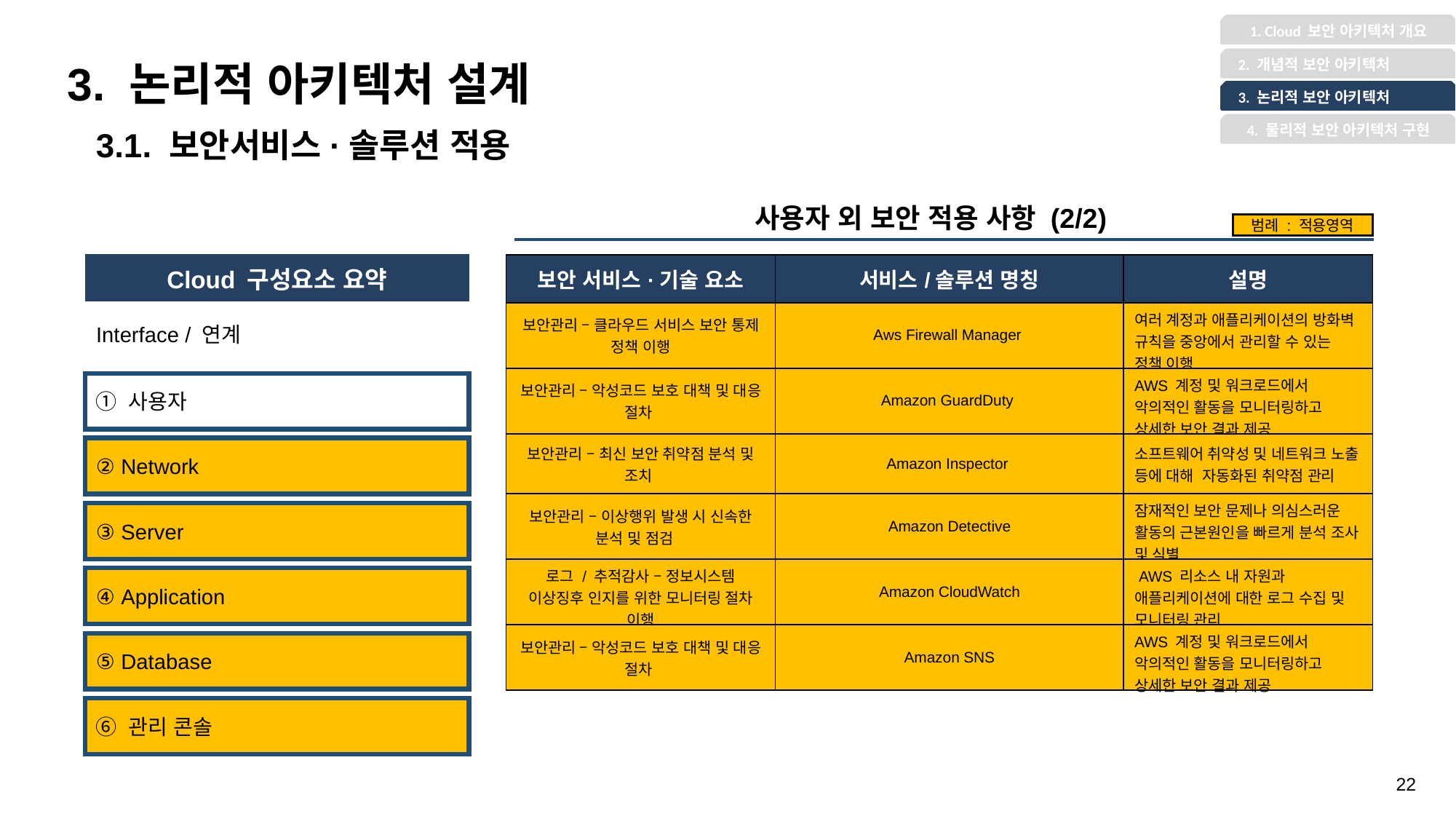

1. Cloud 보안 아키텍처 개요
3. 논리적 아키텍처 설계
 2. 개념적 보안 아키텍처
 3. 논리적 보안 아키텍처
4. 물리적 보안 아키텍처 구현
3.1. 보안서비스·솔루션 적용
사용자 외 보안 적용 사항 (2/2)
범례 : 적용영역
| Cloud 구성요소 요약 |
| --- |
| Interface / 연계 |
| 보안 서비스·기술 요소 | 서비스/솔루션 명칭 | 설명 |
| --- | --- | --- |
| 보안관리 – 클라우드 서비스 보안 통제 정책 이행 | Aws Firewall Manager | 여러 계정과 애플리케이션의 방화벽 규칙을 중앙에서 관리할 수 있는 정책 이행 |
| 보안관리 – 악성코드 보호 대책 및 대응 절차 | Amazon GuardDuty | AWS 계정 및 워크로드에서 악의적인 활동을 모니터링하고 상세한 보안 결과 제공 |
| 보안관리 – 최신 보안 취약점 분석 및 조치 | Amazon Inspector | 소프트웨어 취약성 및 네트워크 노출 등에 대해 자동화된 취약점 관리 |
| 보안관리 – 이상행위 발생 시 신속한 분석 및 점검 | Amazon Detective | 잠재적인 보안 문제나 의심스러운 활동의 근본원인을 빠르게 분석 조사 및 식별 |
| 로그 / 추적감사 – 정보시스템 이상징후 인지를 위한 모니터링 절차 이행 | Amazon CloudWatch | AWS 리소스 내 자원과 애플리케이션에 대한 로그 수집 및 모니터링 관리 |
| 보안관리 – 악성코드 보호 대책 및 대응 절차 | Amazon SNS | AWS 계정 및 워크로드에서 악의적인 활동을 모니터링하고 상세한 보안 결과 제공 |
① 사용자
② Network
③ Server
④ Application
⑤ Database
⑥ 관리 콘솔
22